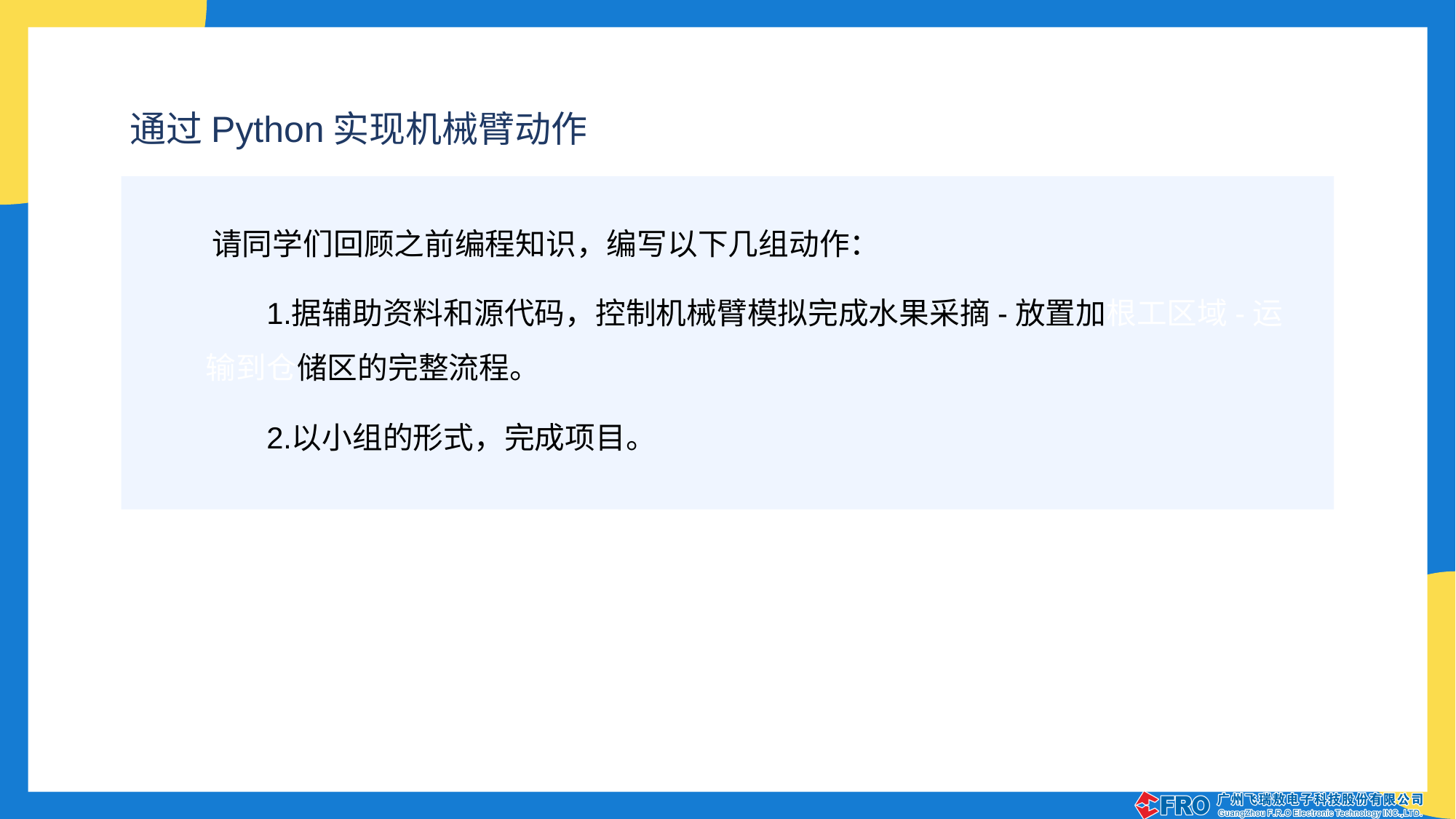

通过Python实现机械臂动作
请同学们回顾之前编程知识，编写以下几组动作：
据辅助资料和源代码，控制机械臂模拟完成水果采摘-放置加根工区域-运输到仓储区的完整流程。
以小组的形式，完成项目。